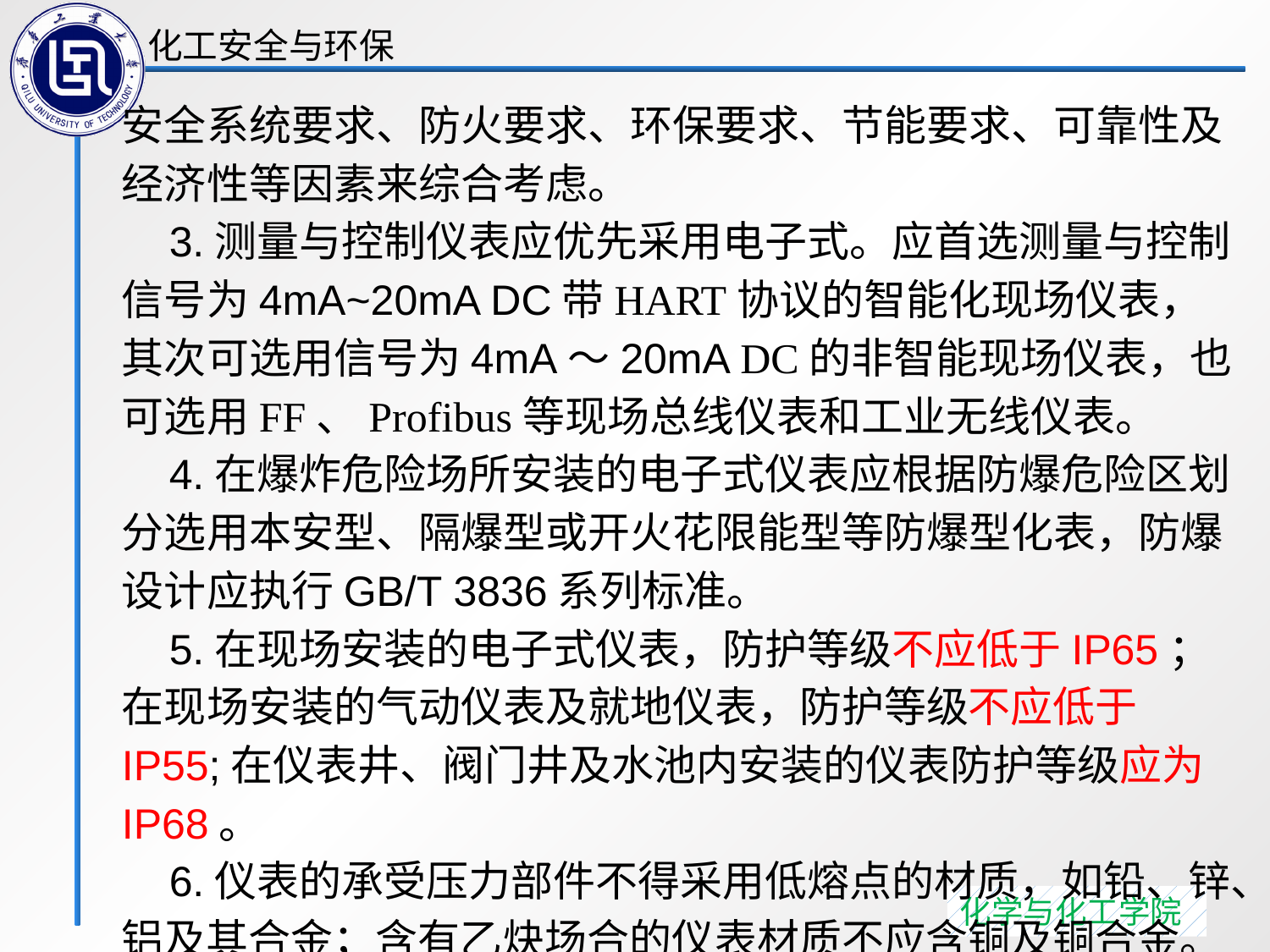

安全系统要求、防火要求、环保要求、节能要求、可靠性及经济性等因素来综合考虑。
    3.测量与控制仪表应优先采用电子式。应首选测量与控制信号为4mA~20mA DC带HART协议的智能化现场仪表，其次可选用信号为4mA～20mA DC的非智能现场仪表，也可选用FF、Profibus等现场总线仪表和工业无线仪表。
    4.在爆炸危险场所安装的电子式仪表应根据防爆危险区划分选用本安型、隔爆型或开火花限能型等防爆型化表，防爆设计应执行GB/T 3836系列标准。
    5.在现场安装的电子式仪表，防护等级不应低于IP65；在现场安装的气动仪表及就地仪表，防护等级不应低于IP55;在仪表井、阀门井及水池内安装的仪表防护等级应为IP68。
    6.仪表的承受压力部件不得采用低熔点的材质，如铅、锌、铝及其合金；含有乙炔场合的仪表材质不应含铜及铜合金。